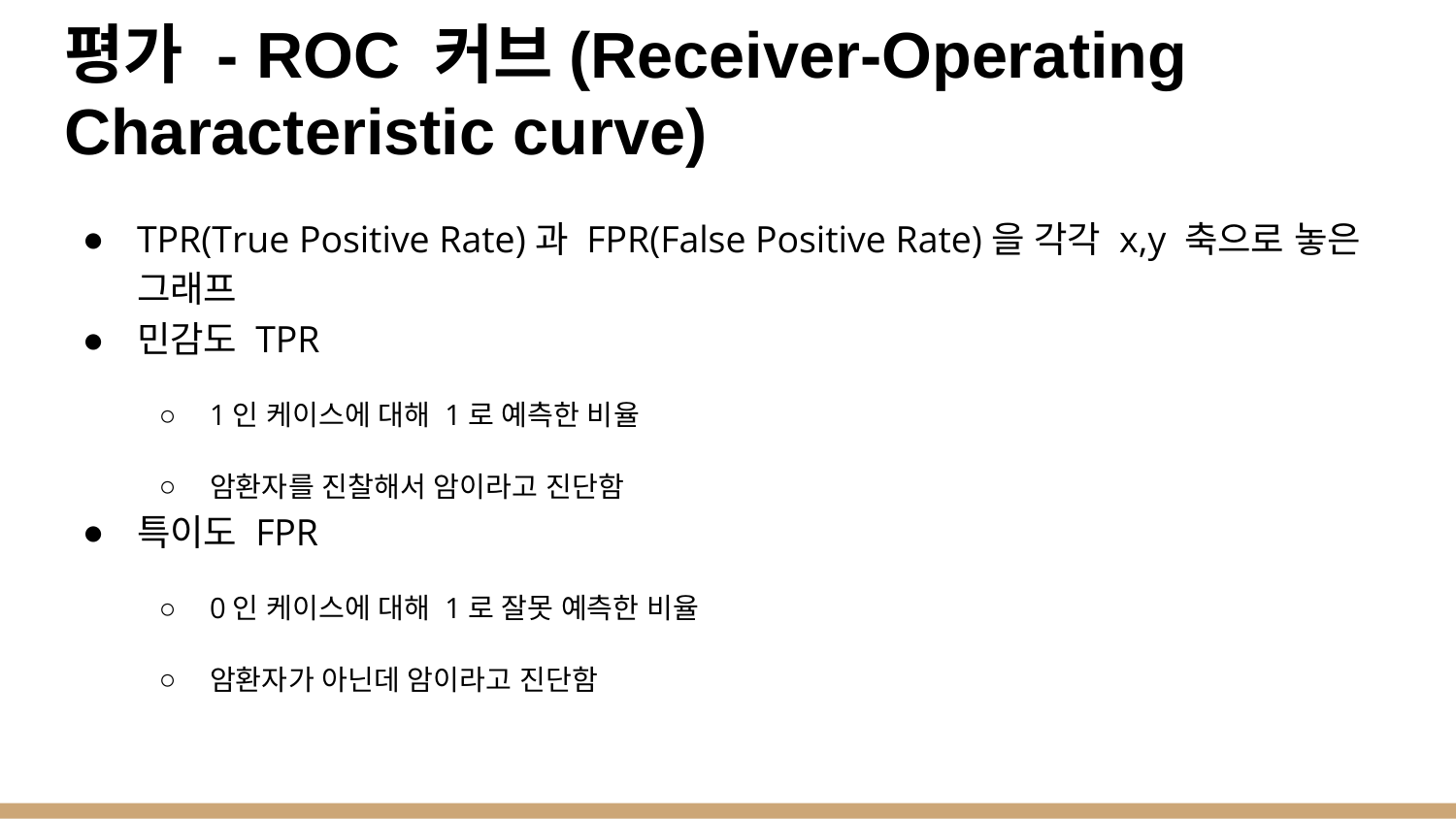

# 평가 - ROC 커브(Receiver-Operating Characteristic curve)
TPR(True Positive Rate)과 FPR(False Positive Rate)을 각각 x,y 축으로 놓은 그래프
민감도 TPR
1인 케이스에 대해 1로 예측한 비율
암환자를 진찰해서 암이라고 진단함
특이도 FPR
0인 케이스에 대해 1로 잘못 예측한 비율
암환자가 아닌데 암이라고 진단함